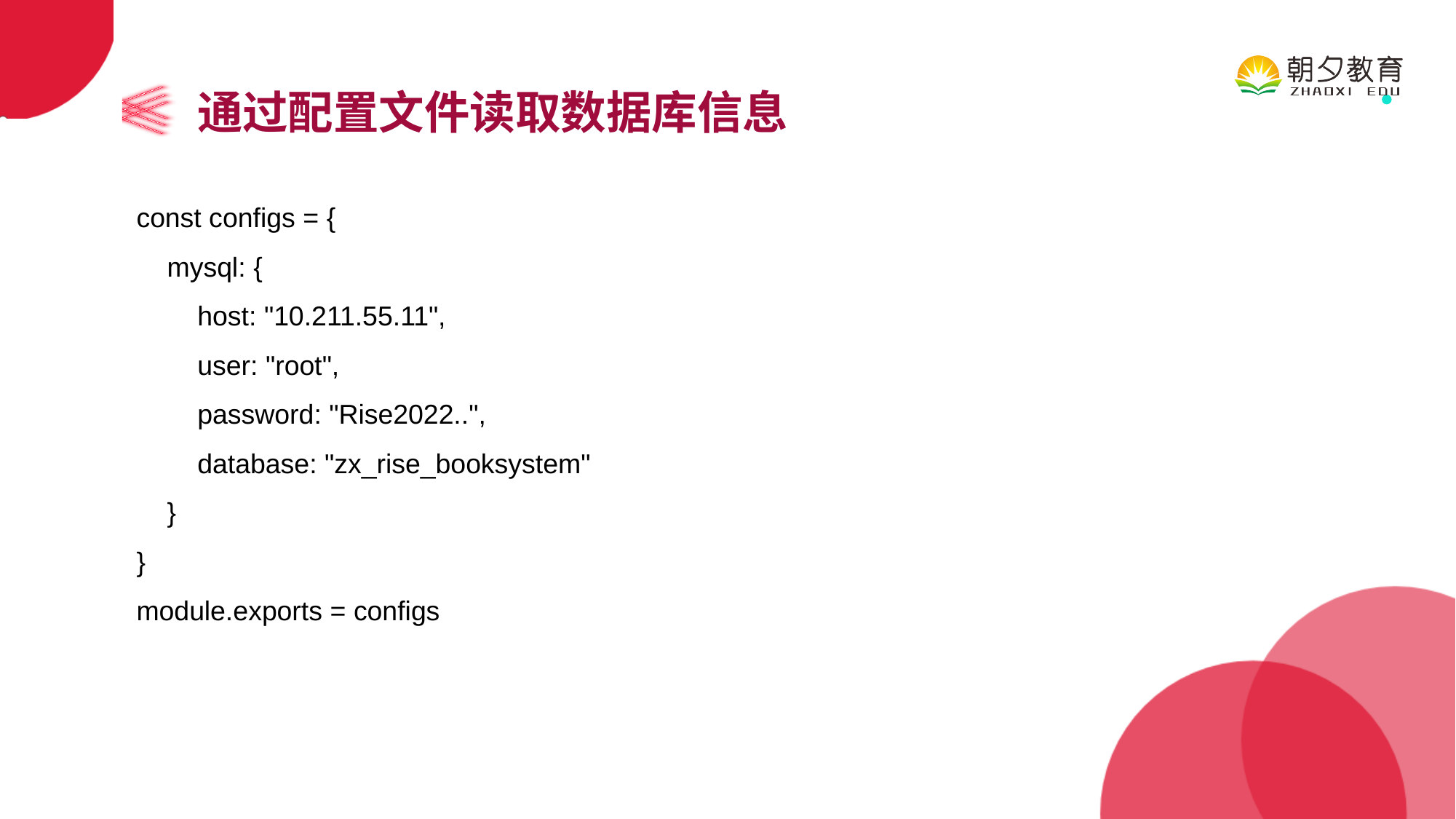

通过配置文件读取数据库信息
const configs = {
    mysql: {
        host: "10.211.55.11",
        user: "root",
        password: "Rise2022..",
        database: "zx_rise_booksystem"
    }
}
module.exports = configs